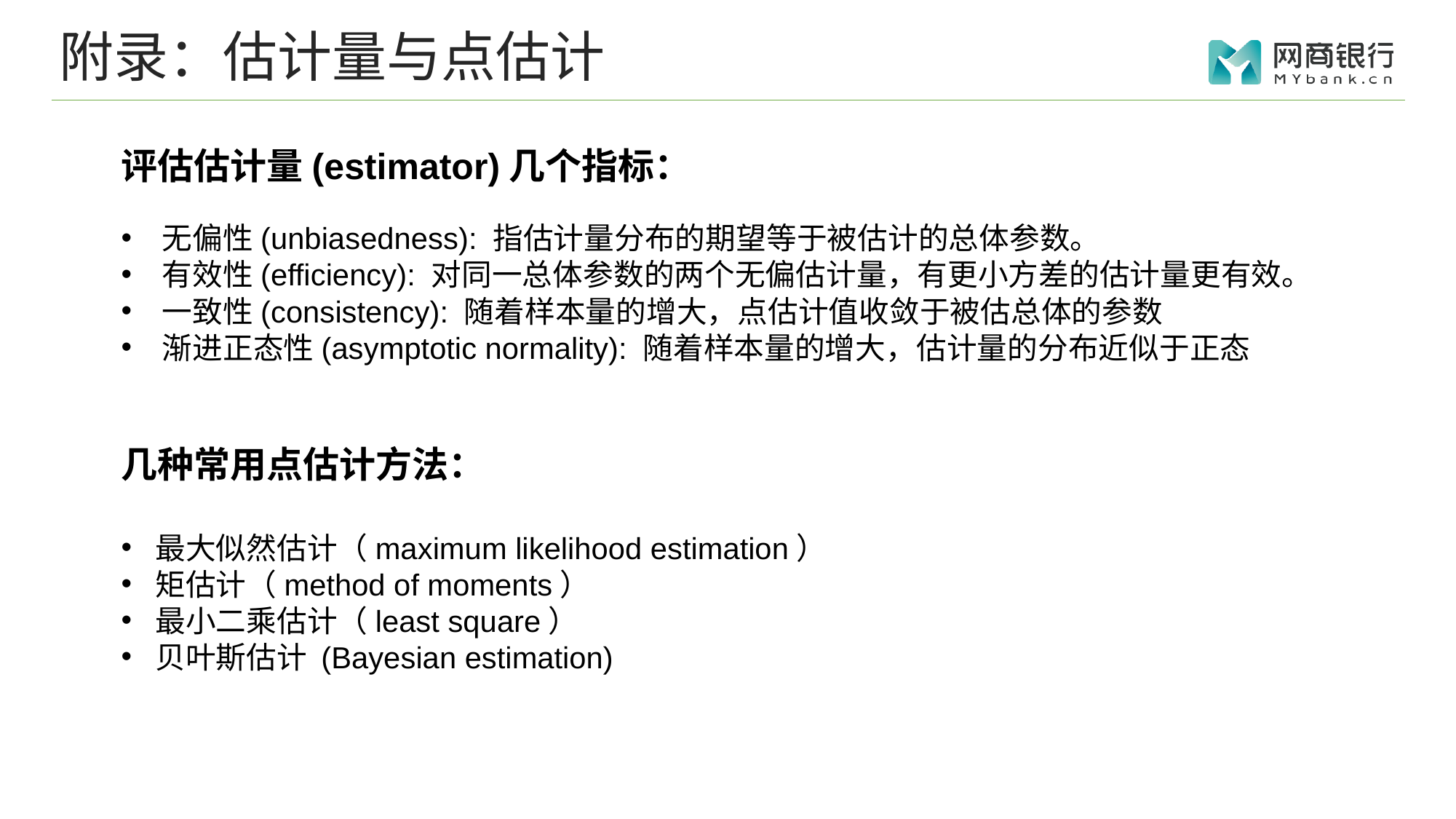

# 附录：估计量与点估计
评估估计量(estimator)几个指标：

无偏性(unbiasedness): 指估计量分布的期望等于被估计的总体参数。
有效性(efficiency): 对同一总体参数的两个无偏估计量，有更小方差的估计量更有效。
一致性(consistency): 随着样本量的增大，点估计值收敛于被估总体的参数
渐进正态性(asymptotic normality): 随着样本量的增大，估计量的分布近似于正态

几种常用点估计方法：

最大似然估计（maximum likelihood estimation）
矩估计（method of moments）
最小二乘估计（least square）
贝叶斯估计 (Bayesian estimation)